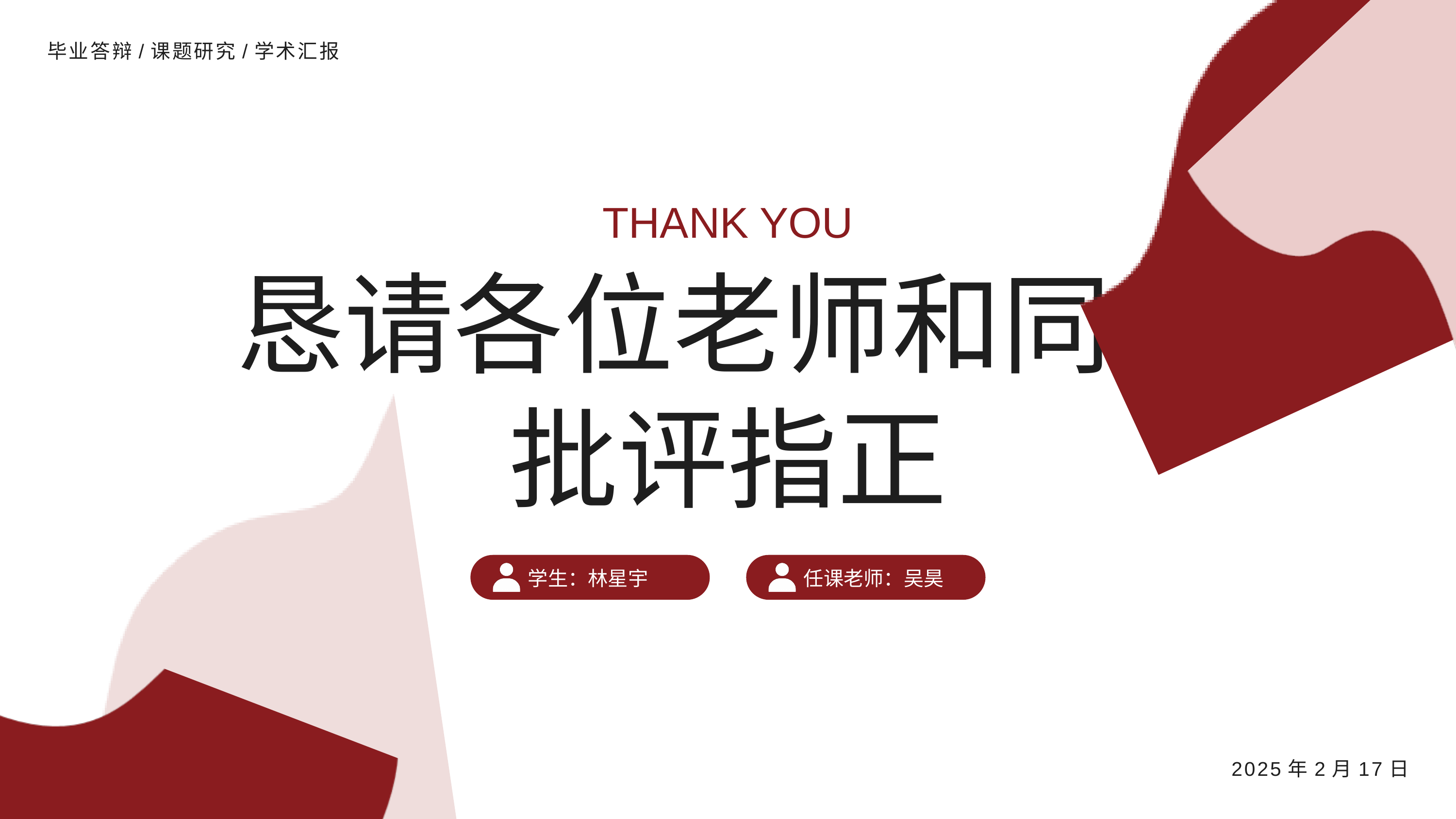

毕业答辩/课题研究/学术汇报
THANK YOU
恳请各位老师和同学
批评指正

学生：林星宇
任课老师：吴昊

2025年2月17日